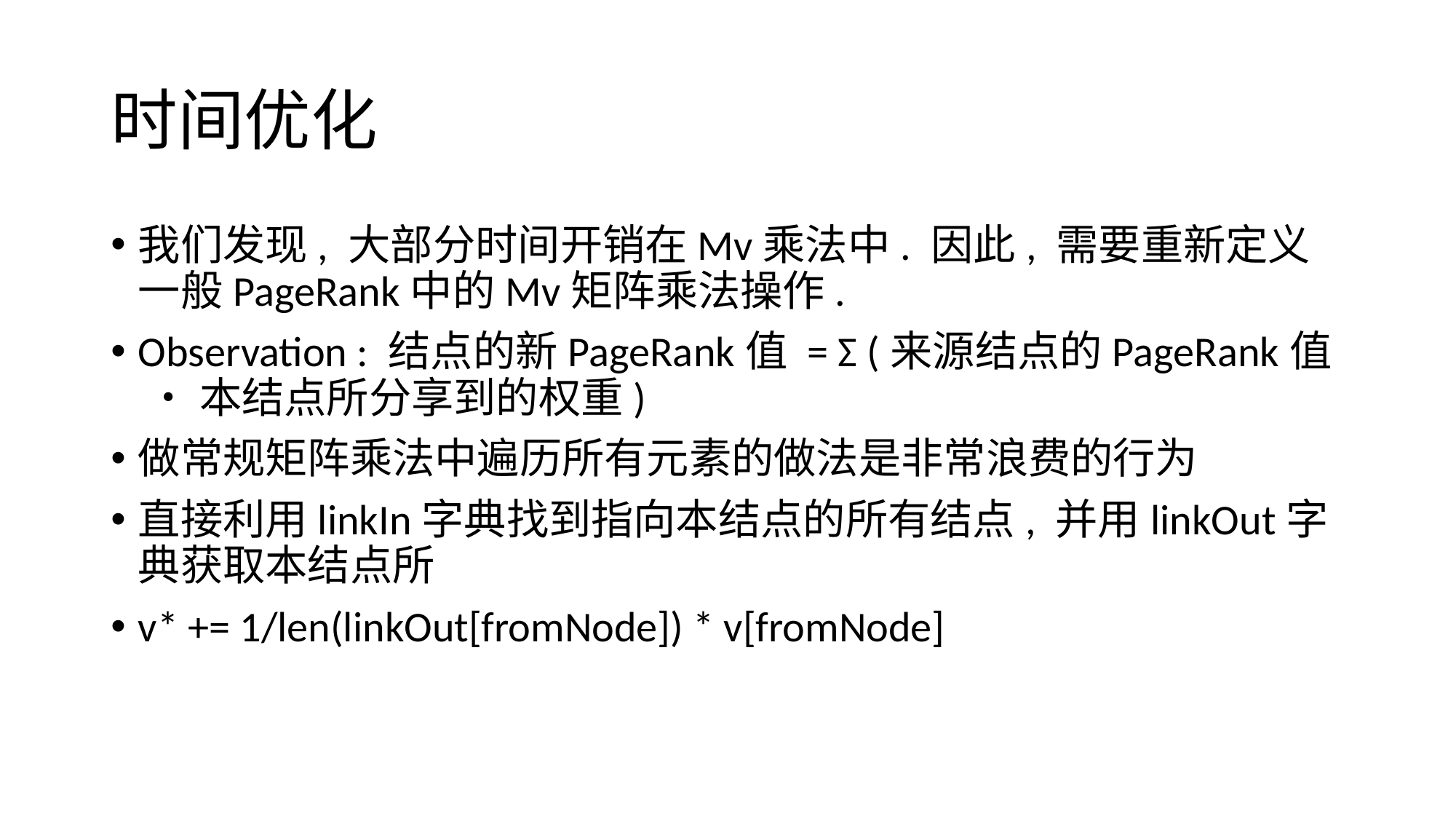

# 时间优化
我们发现, 大部分时间开销在Mv乘法中. 因此, 需要重新定义一般PageRank中的Mv矩阵乘法操作.
Observation : 结点的新PageRank值 = Σ (来源结点的PageRank值 • 本结点所分享到的权重)
做常规矩阵乘法中遍历所有元素的做法是非常浪费的行为
直接利用linkIn字典找到指向本结点的所有结点, 并用linkOut字典获取本结点所
v* += 1/len(linkOut[fromNode]) * v[fromNode]